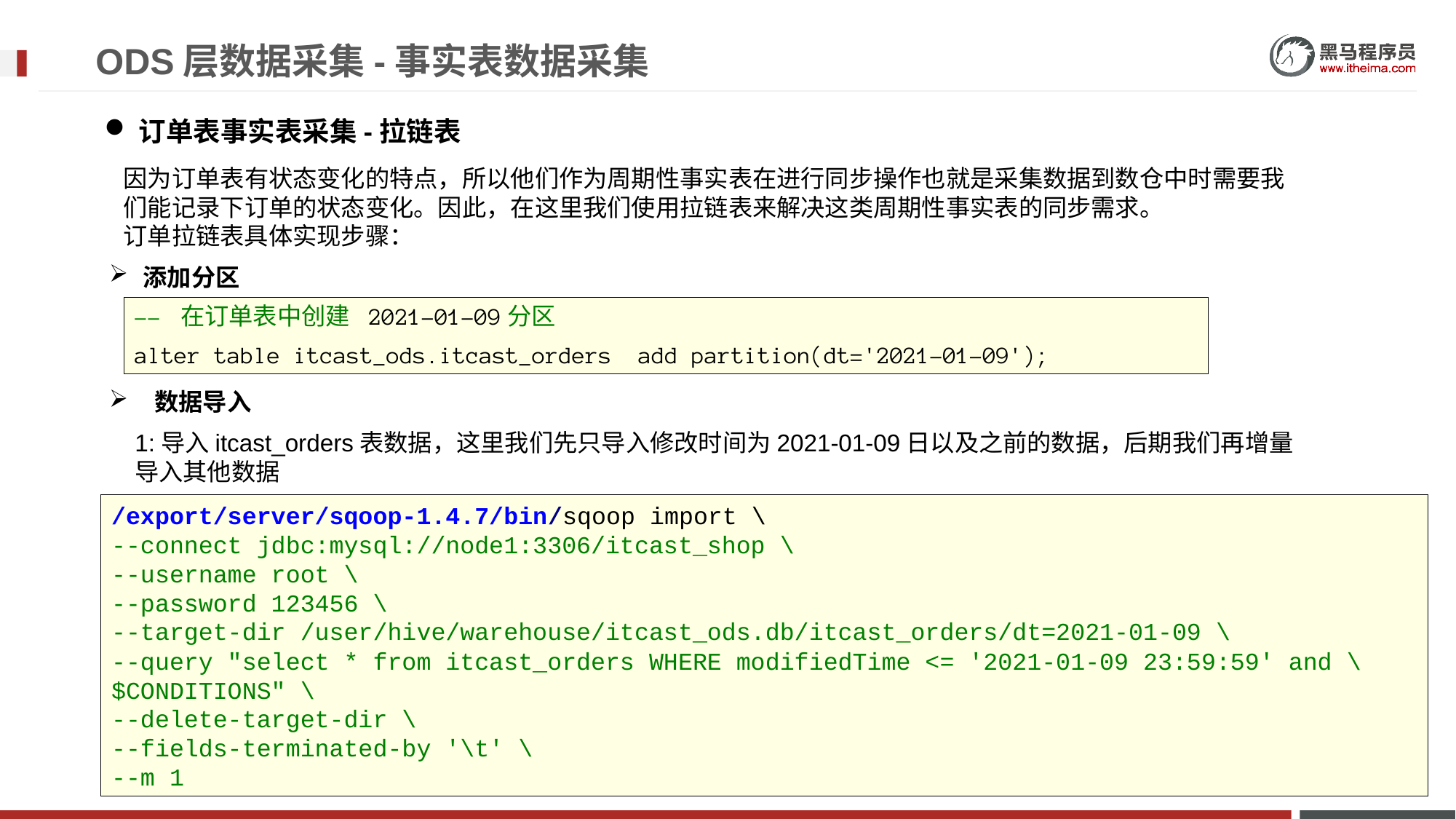

# ODS层数据采集-事实表数据采集
订单表事实表采集-拉链表
因为订单表有状态变化的特点，所以他们作为周期性事实表在进行同步操作也就是采集数据到数仓中时需要我们能记录下订单的状态变化。因此，在这里我们使用拉链表来解决这类周期性事实表的同步需求。
订单拉链表具体实现步骤：

添加分区
-- 在订单表中创建 2021-01-09分区
alter table itcast_ods.itcast_orders  add partition(dt='2021-01-09');
 数据导入
1:导入itcast_orders表数据，这里我们先只导入修改时间为2021-01-09日以及之前的数据，后期我们再增量导入其他数据
/export/server/sqoop-1.4.7/bin/sqoop import \
--connect jdbc:mysql://node1:3306/itcast_shop \
--username root \
--password 123456 \
--target-dir /user/hive/warehouse/itcast_ods.db/itcast_orders/dt=2021-01-09 \
--query "select * from itcast_orders WHERE modifiedTime <= '2021-01-09 23:59:59' and \$CONDITIONS" \
--delete-target-dir \
--fields-terminated-by '\t' \
--m 1